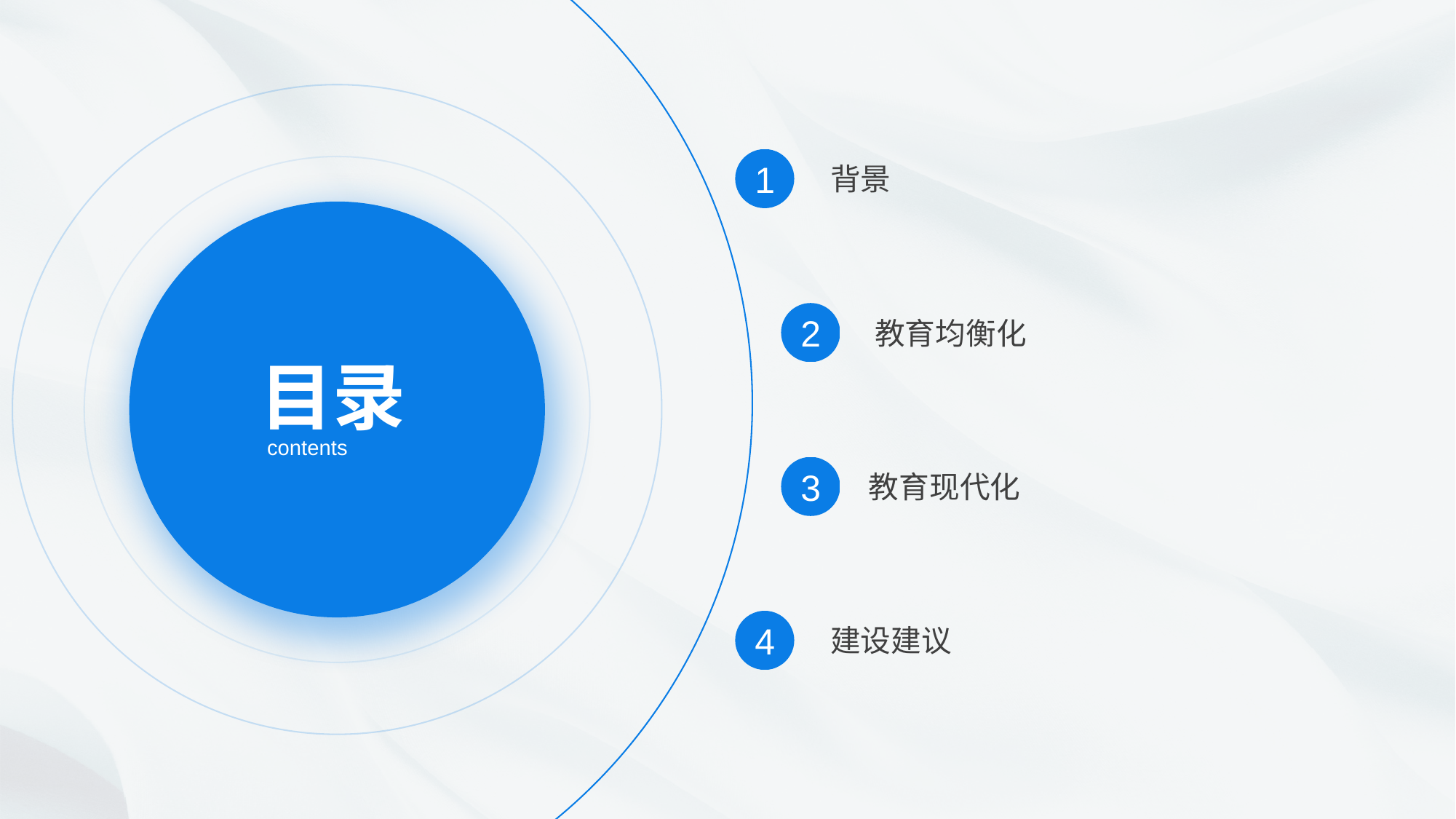

1
背景
2
教育均衡化
3
教育现代化
4
建设建议